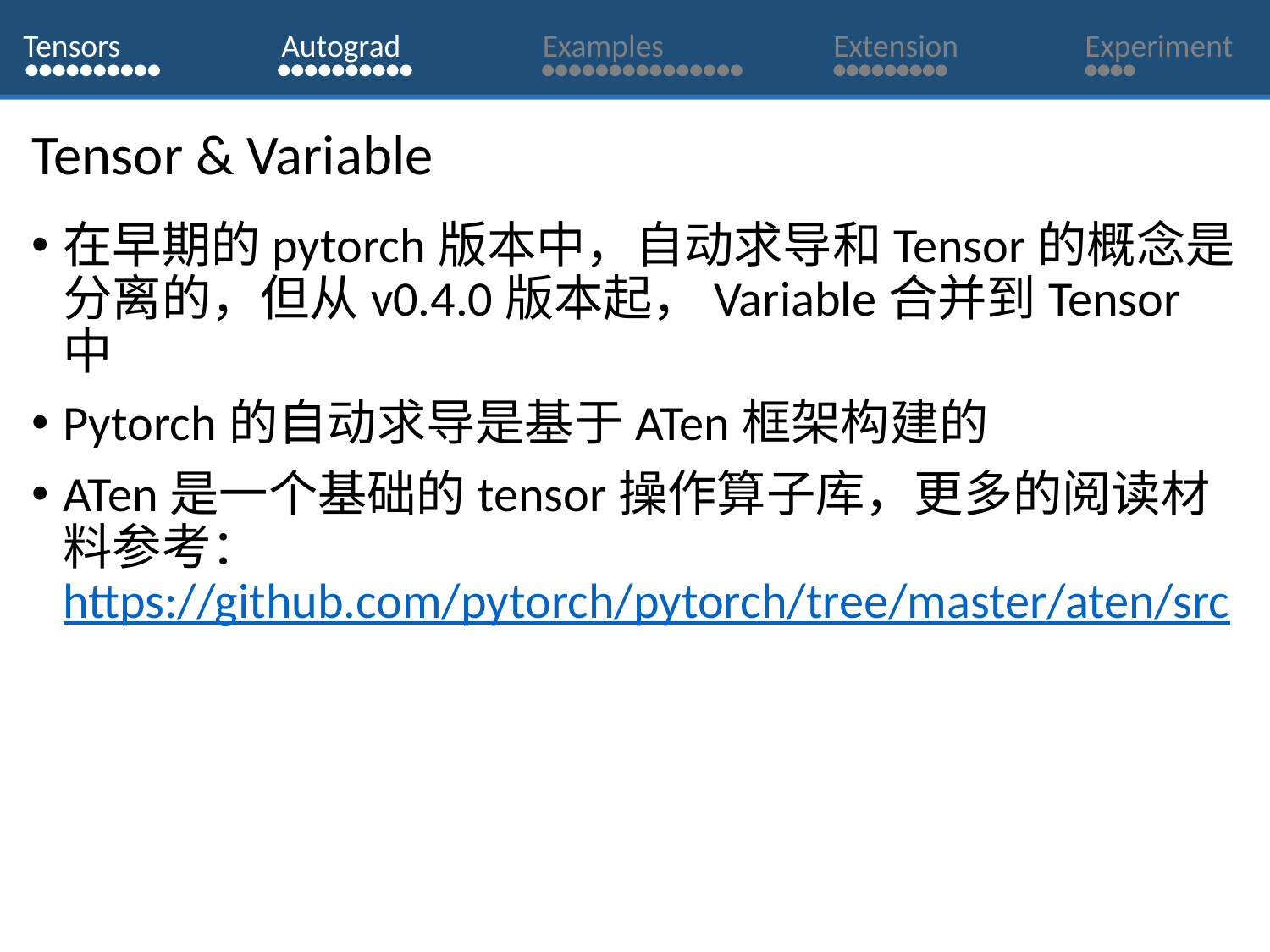

Tensors
Autograd
Examples
Extension
Experiment

# Tensor & Variable
在早期的pytorch版本中，自动求导和Tensor的概念是分离的，但从v0.4.0版本起，Variable合并到Tensor中
Pytorch的自动求导是基于ATen框架构建的
ATen是一个基础的tensor操作算子库，更多的阅读材料参考：https://github.com/pytorch/pytorch/tree/master/aten/src